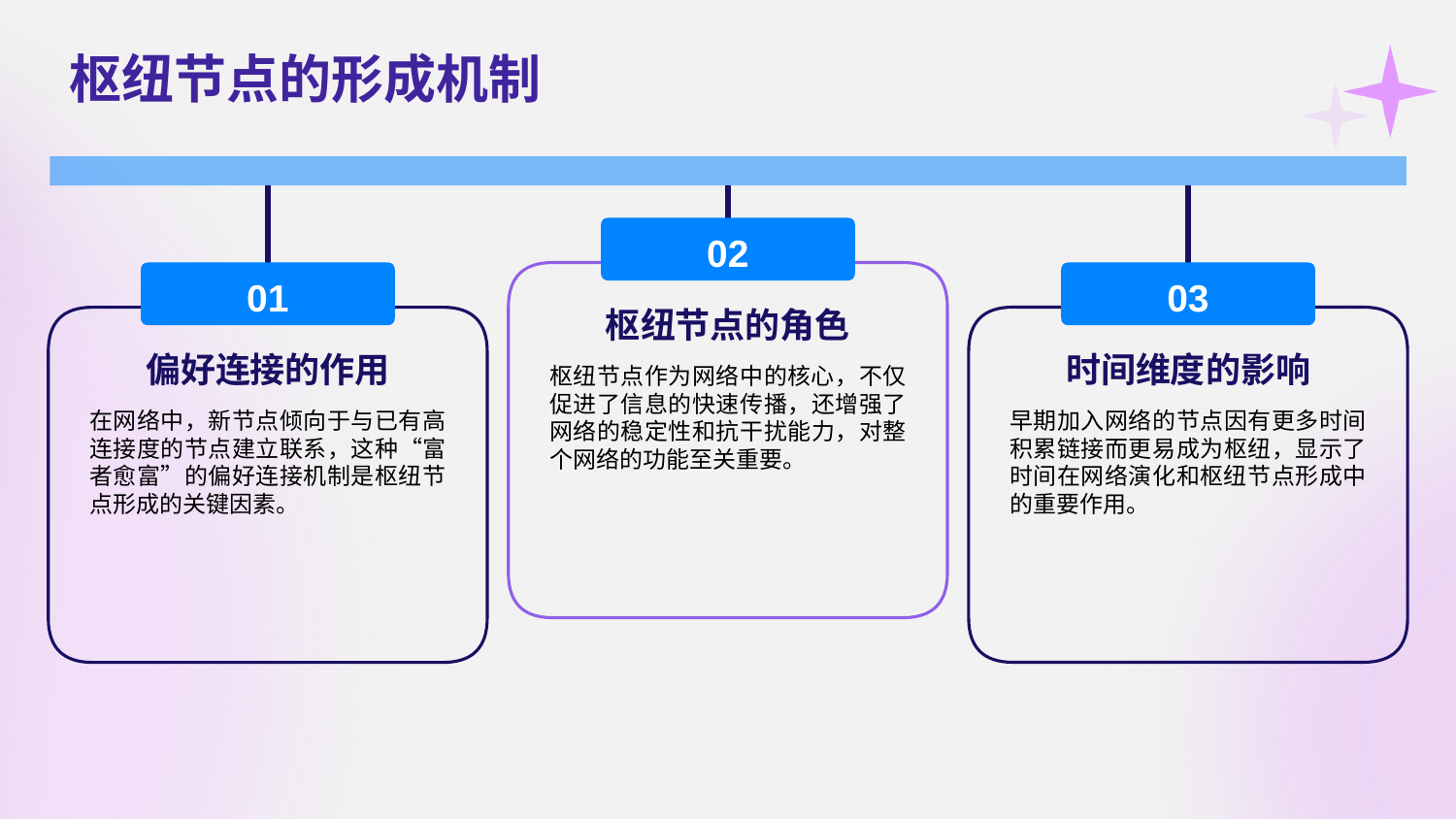

枢纽节点的形成机制

02

01
03

枢纽节点的角色

偏好连接的作用
时间维度的影响
枢纽节点作为网络中的核心，不仅促进了信息的快速传播，还增强了网络的稳定性和抗干扰能力，对整个网络的功能至关重要。
在网络中，新节点倾向于与已有高连接度的节点建立联系，这种“富者愈富”的偏好连接机制是枢纽节点形成的关键因素。
早期加入网络的节点因有更多时间积累链接而更易成为枢纽，显示了时间在网络演化和枢纽节点形成中的重要作用。